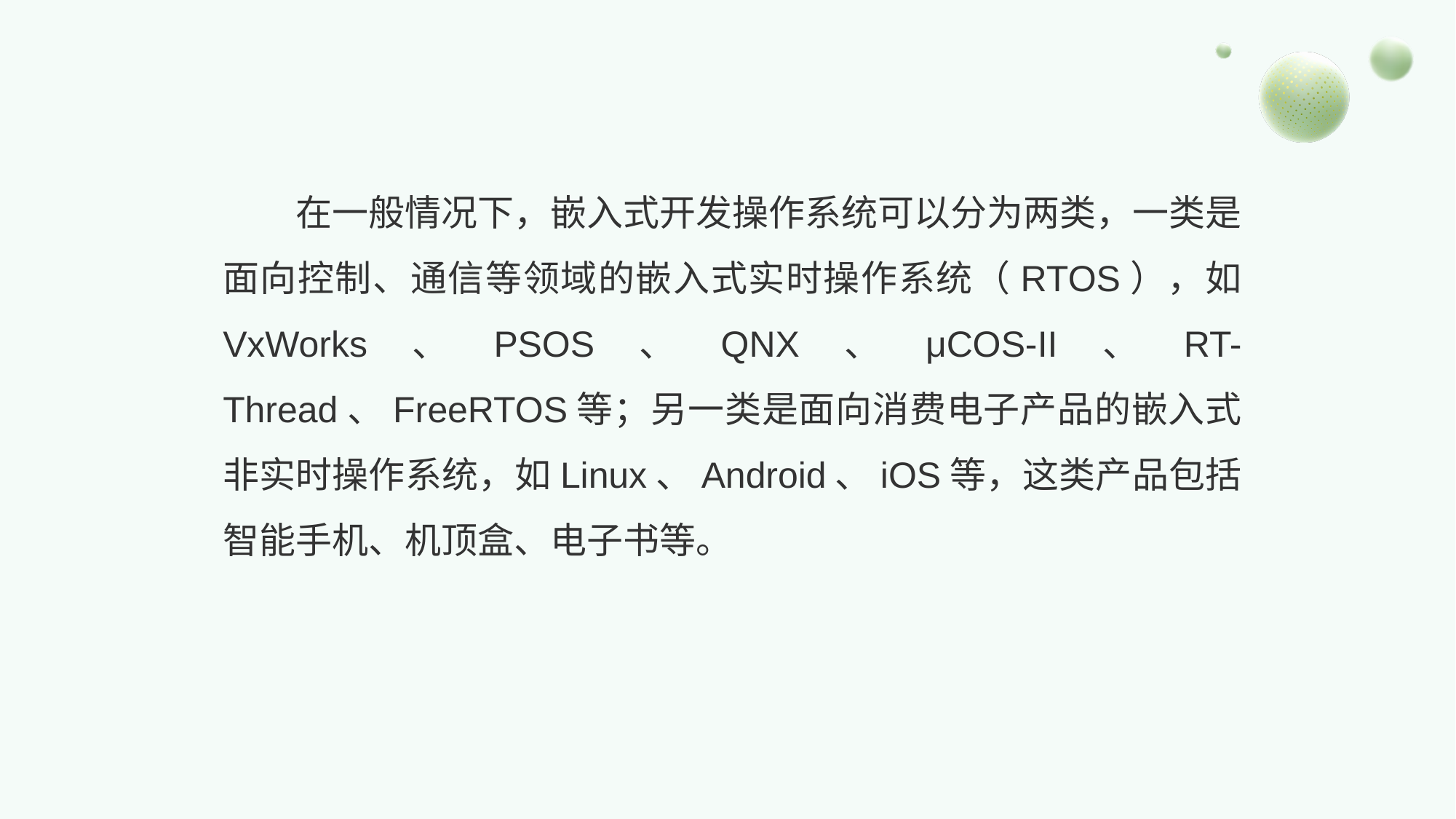

在一般情况下，嵌入式开发操作系统可以分为两类，一类是面向控制、通信等领域的嵌入式实时操作系统（RTOS），如 VxWorks、PSOS、QNX、μCOS-II、RT-Thread、FreeRTOS等；另一类是面向消费电子产品的嵌入式非实时操作系统，如Linux、Android、iOS等，这类产品包括智能手机、机顶盒、电子书等。